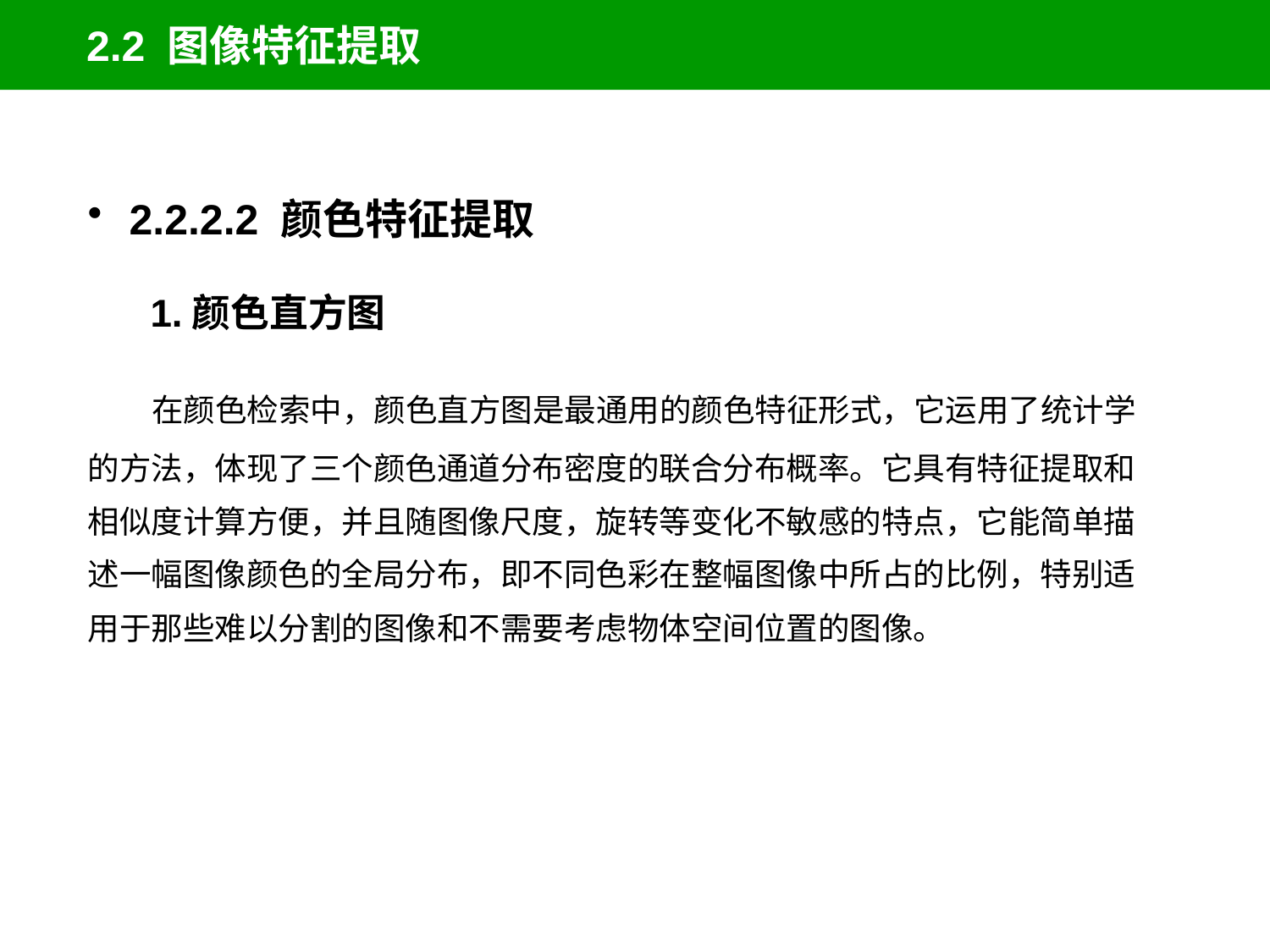

# 2.2 图像特征提取
2.2.2.2 颜色特征提取
    1.颜色直方图
    在颜色检索中，颜色直方图是最通用的颜色特征形式，它运用了统计学的方法，体现了三个颜色通道分布密度的联合分布概率。它具有特征提取和相似度计算方便，并且随图像尺度，旋转等变化不敏感的特点，它能简单描述一幅图像颜色的全局分布，即不同色彩在整幅图像中所占的比例，特别适用于那些难以分割的图像和不需要考虑物体空间位置的图像。